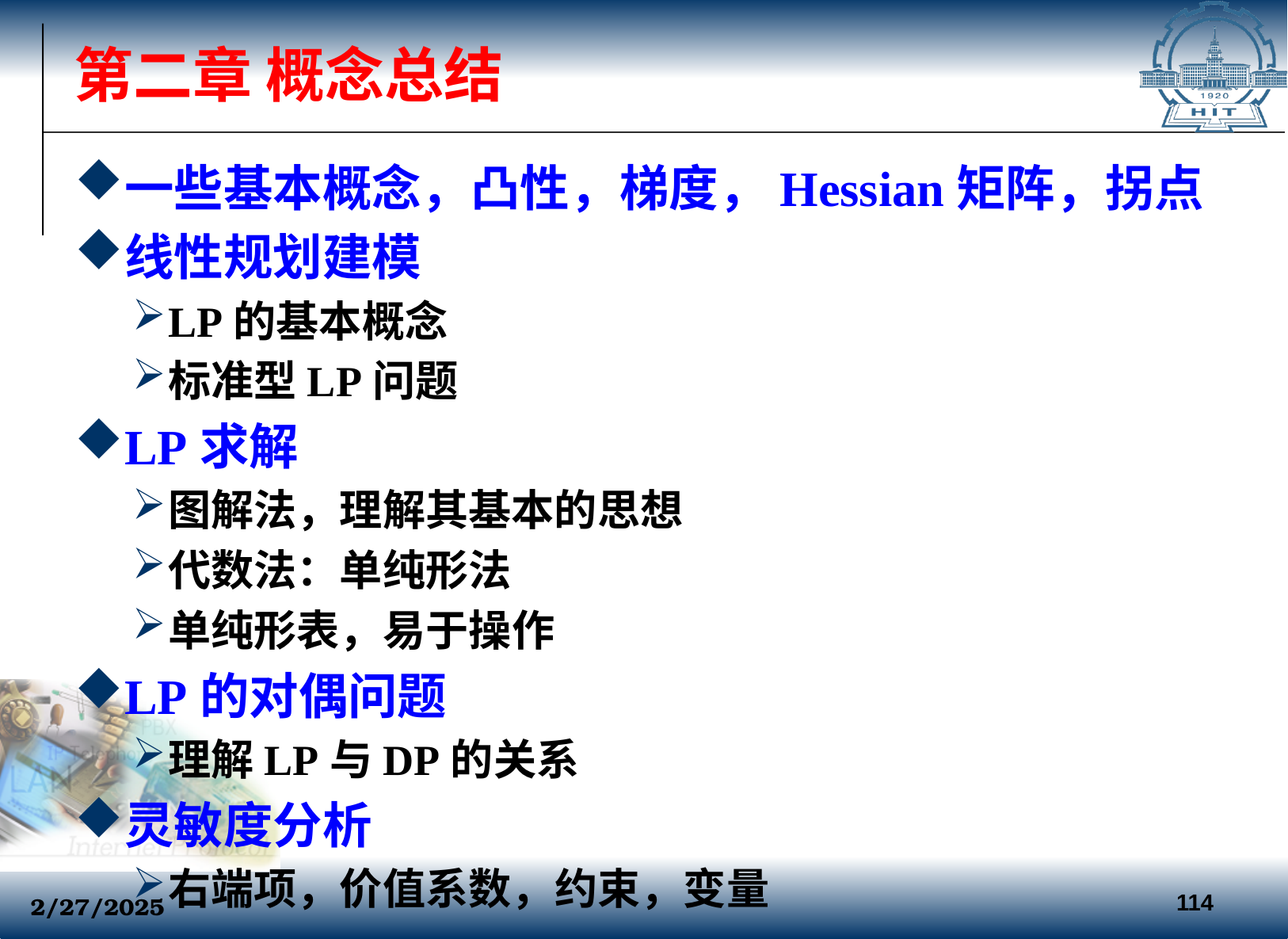

# 第二章 概念总结
一些基本概念，凸性，梯度，Hessian矩阵，拐点
线性规划建模
LP的基本概念
标准型LP问题
LP求解
图解法，理解其基本的思想
代数法：单纯形法
单纯形表，易于操作
LP的对偶问题
理解LP与DP的关系
灵敏度分析
右端项，价值系数，约束，变量